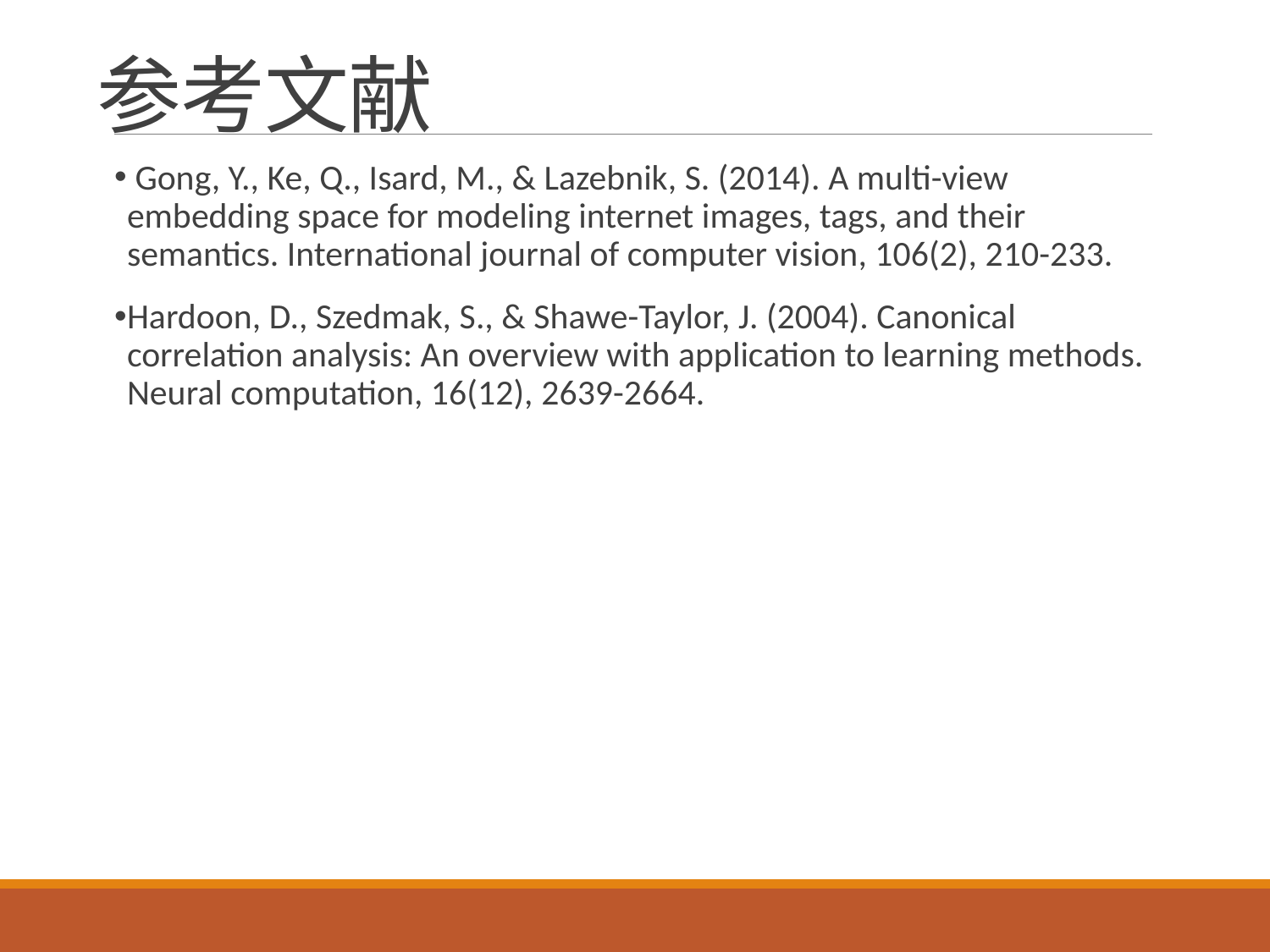

# 参考文献
 Gong, Y., Ke, Q., Isard, M., & Lazebnik, S. (2014). A multi-view embedding space for modeling internet images, tags, and their semantics. International journal of computer vision, 106(2), 210-233.
Hardoon, D., Szedmak, S., & Shawe-Taylor, J. (2004). Canonical correlation analysis: An overview with application to learning methods. Neural computation, 16(12), 2639-2664.